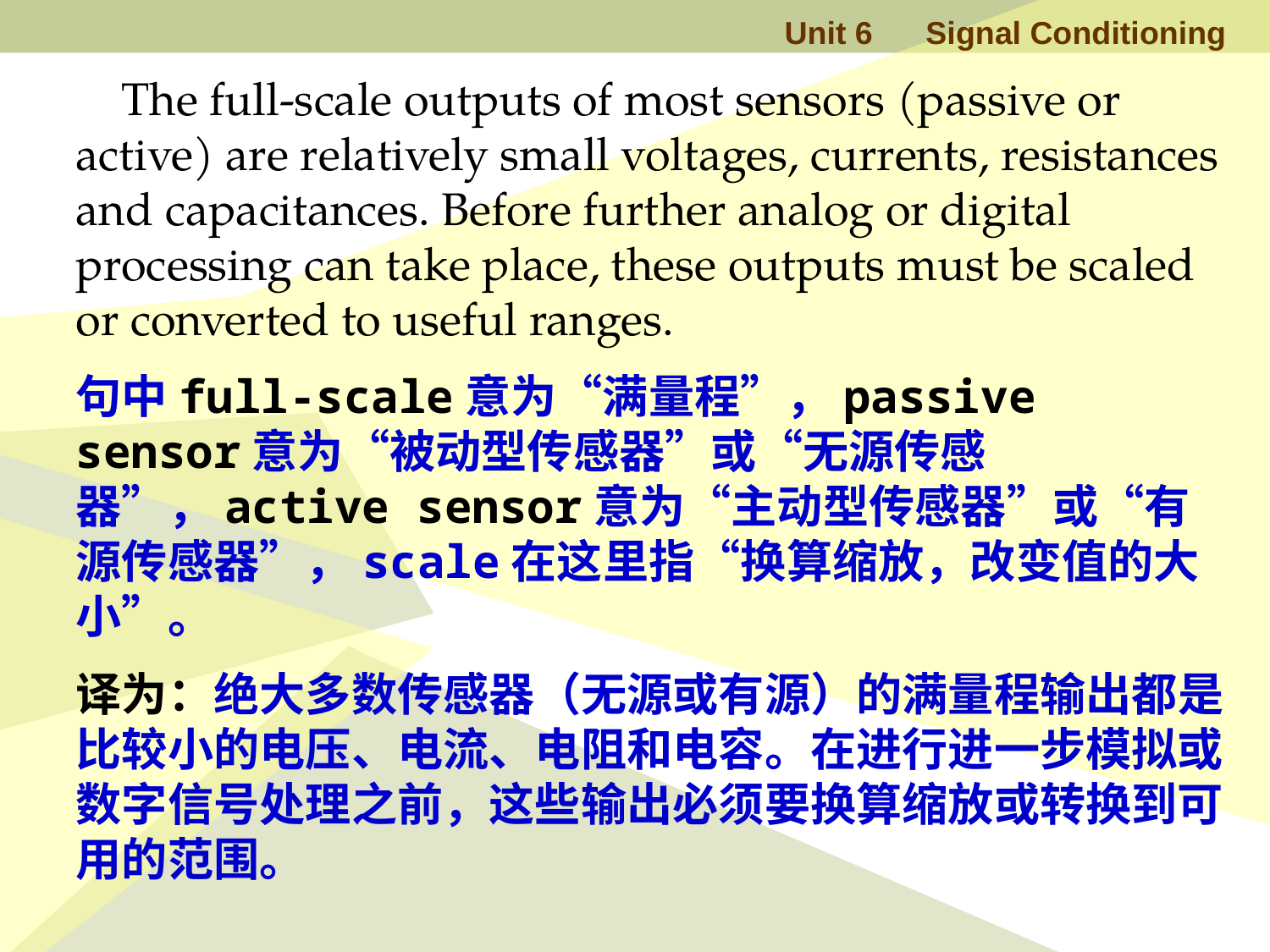

The full-scale outputs of most sensors (passive or active) are relatively small voltages, currents, resistances and capacitances. Before further analog or digital processing can take place, these outputs must be scaled or converted to useful ranges.
句中full-scale意为“满量程”，passive sensor意为“被动型传感器”或“无源传感器”，active sensor意为“主动型传感器”或“有源传感器”，scale在这里指“换算缩放，改变值的大小”。
译为：绝大多数传感器（无源或有源）的满量程输出都是比较小的电压、电流、电阻和电容。在进行进一步模拟或数字信号处理之前，这些输出必须要换算缩放或转换到可用的范围。